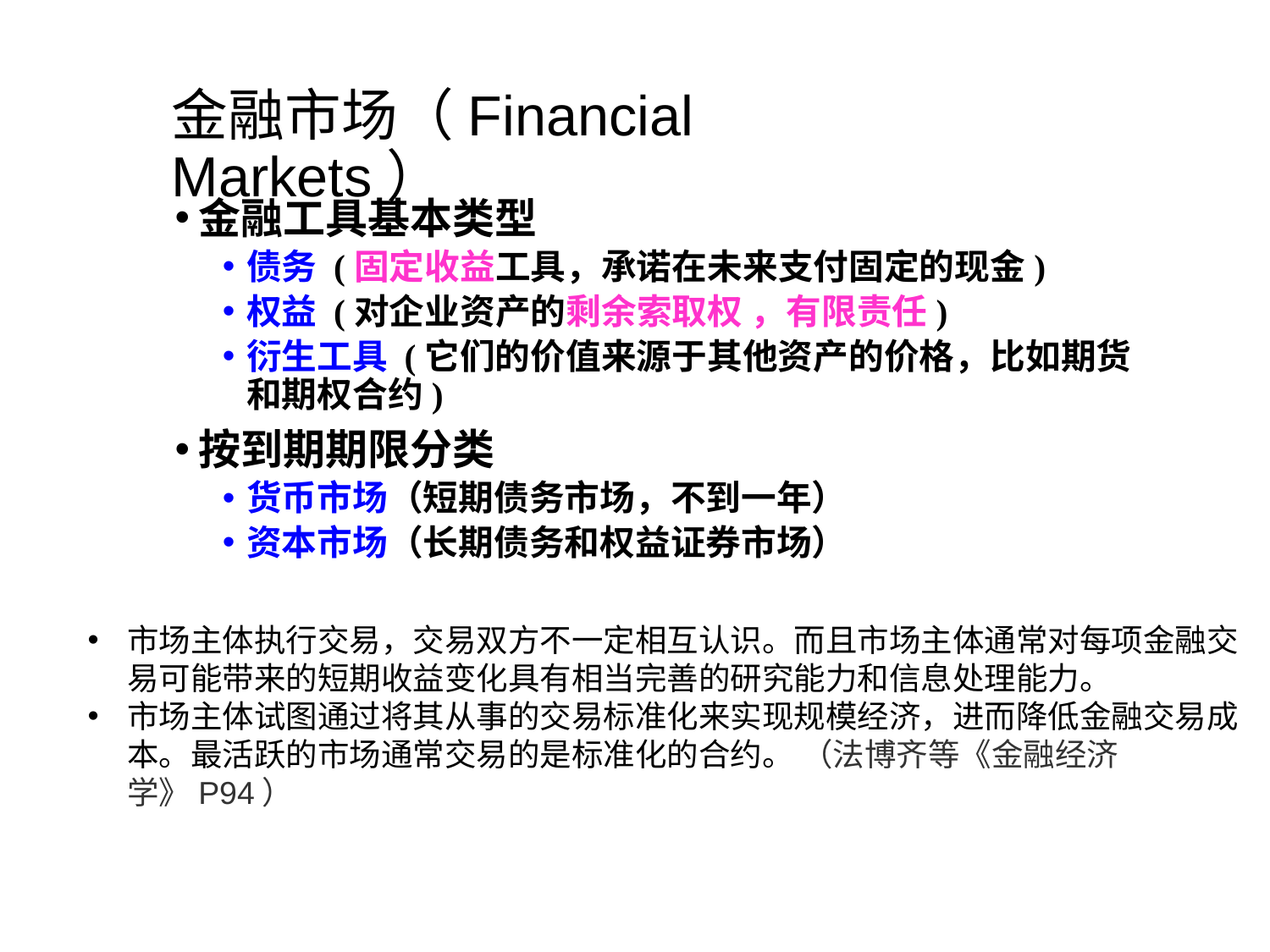

# 金融市场（Financial Markets）
金融工具基本类型
债务 (固定收益工具，承诺在未来支付固定的现金)
权益 (对企业资产的剩余索取权 ，有限责任)
衍生工具 (它们的价值来源于其他资产的价格，比如期货和期权合约)
按到期期限分类
货币市场（短期债务市场，不到一年）
资本市场（长期债务和权益证券市场）
市场主体执行交易，交易双方不一定相互认识。而且市场主体通常对每项金融交易可能带来的短期收益变化具有相当完善的研究能力和信息处理能力。
市场主体试图通过将其从事的交易标准化来实现规模经济，进而降低金融交易成本。最活跃的市场通常交易的是标准化的合约。 （法博齐等《金融经济学》P94）